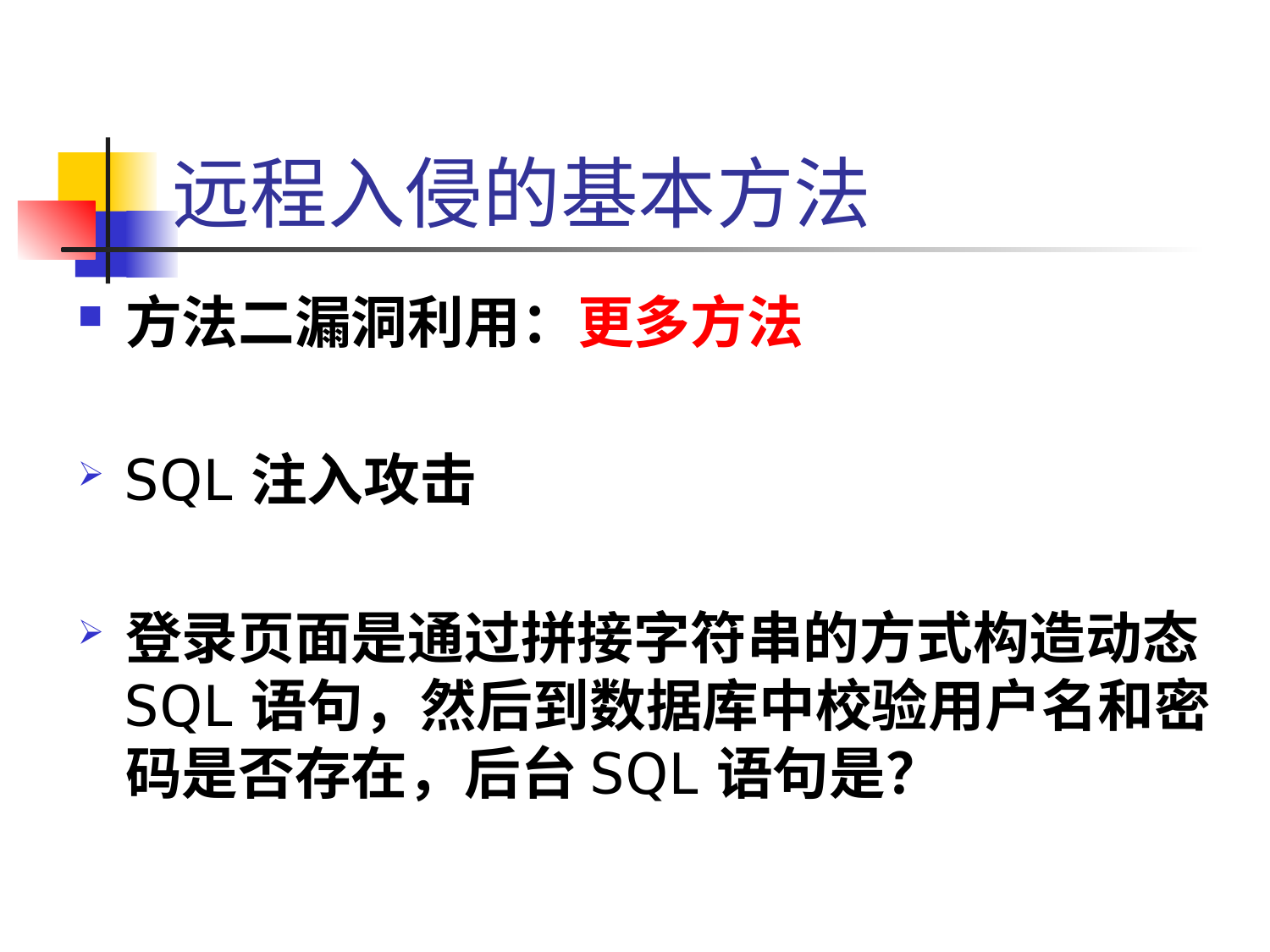

# 远程入侵的基本方法
方法二漏洞利用：更多方法

SQL注入攻击

登录页面是通过拼接字符串的方式构造动态SQL语句，然后到数据库中校验用户名和密码是否存在，后台SQL语句是？